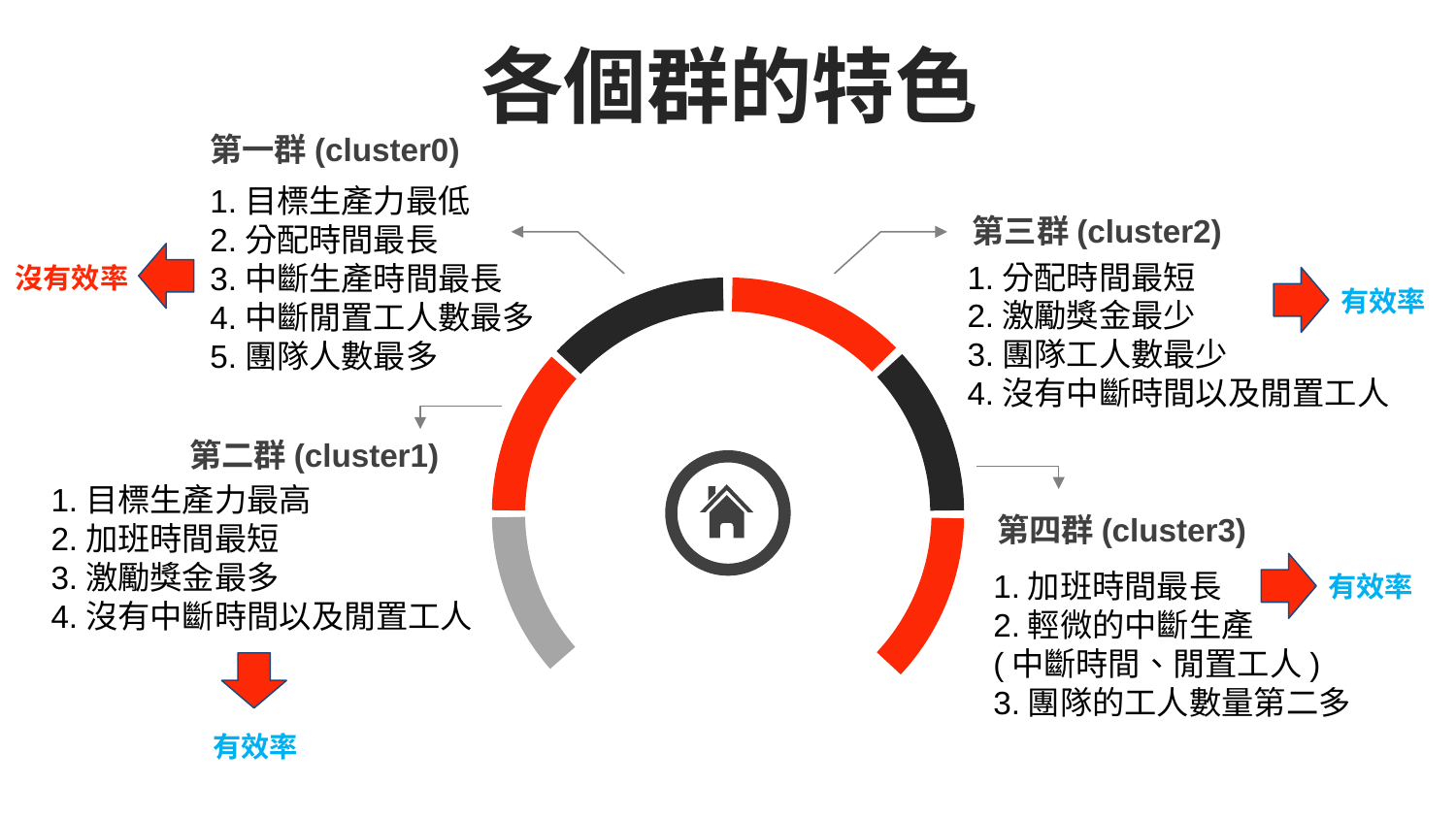

各個群的特色
第一群(cluster0)
1.目標生產力最低
2.分配時間最長
3.中斷生產時間最長
4.中斷閒置工人數最多
5.團隊人數最多
第三群(cluster2)
1.分配時間最短
2.激勵獎金最少
3.團隊工人數最少
4.沒有中斷時間以及閒置工人

沒有效率

有效率

第二群(cluster1)
1.目標生產力最高
2.加班時間最短
3.激勵獎金最多
4.沒有中斷時間以及閒置工人

第四群(cluster3)
1.加班時間最長
2.輕微的中斷生產
(中斷時間、閒置工人)
3.團隊的工人數量第二多

有效率

有效率